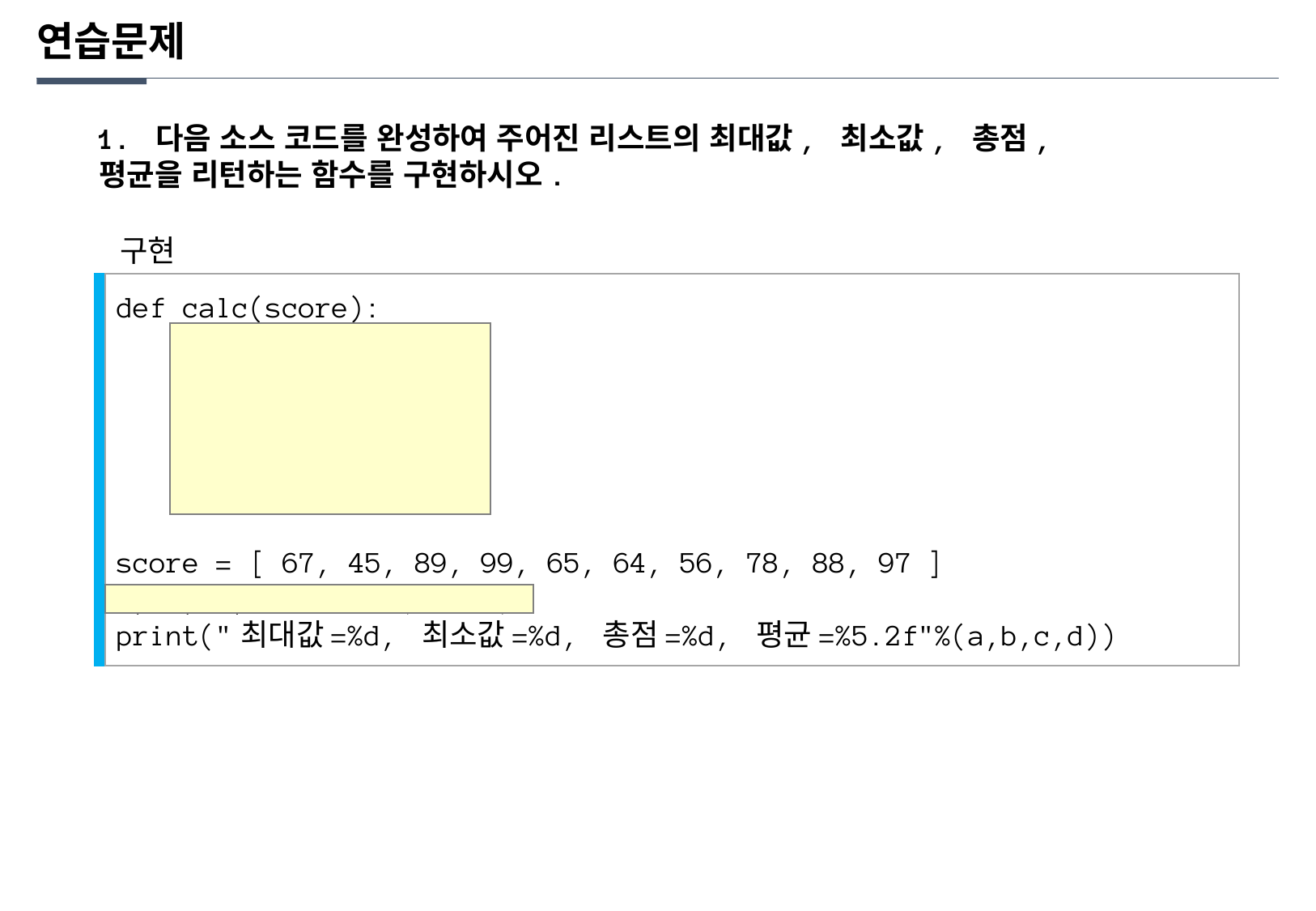

연습문제
1. 다음 소스 코드를 완성하여 주어진 리스트의 최대값, 최소값, 총점, 평균을 리턴하는 함수를 구현하시오.
구현

def calc(score):
    a = max(score)
    b = min(score)
    c = sum(score)
    d = c / len(score)
    return a, b, c, d

score = [ 67, 45, 89, 99, 65, 64, 56, 78, 88, 97 ]
a, b, c, d = calc(score)
print("최대값=%d, 최소값=%d, 총점=%d, 평균=%5.2f"%(a,b,c,d))